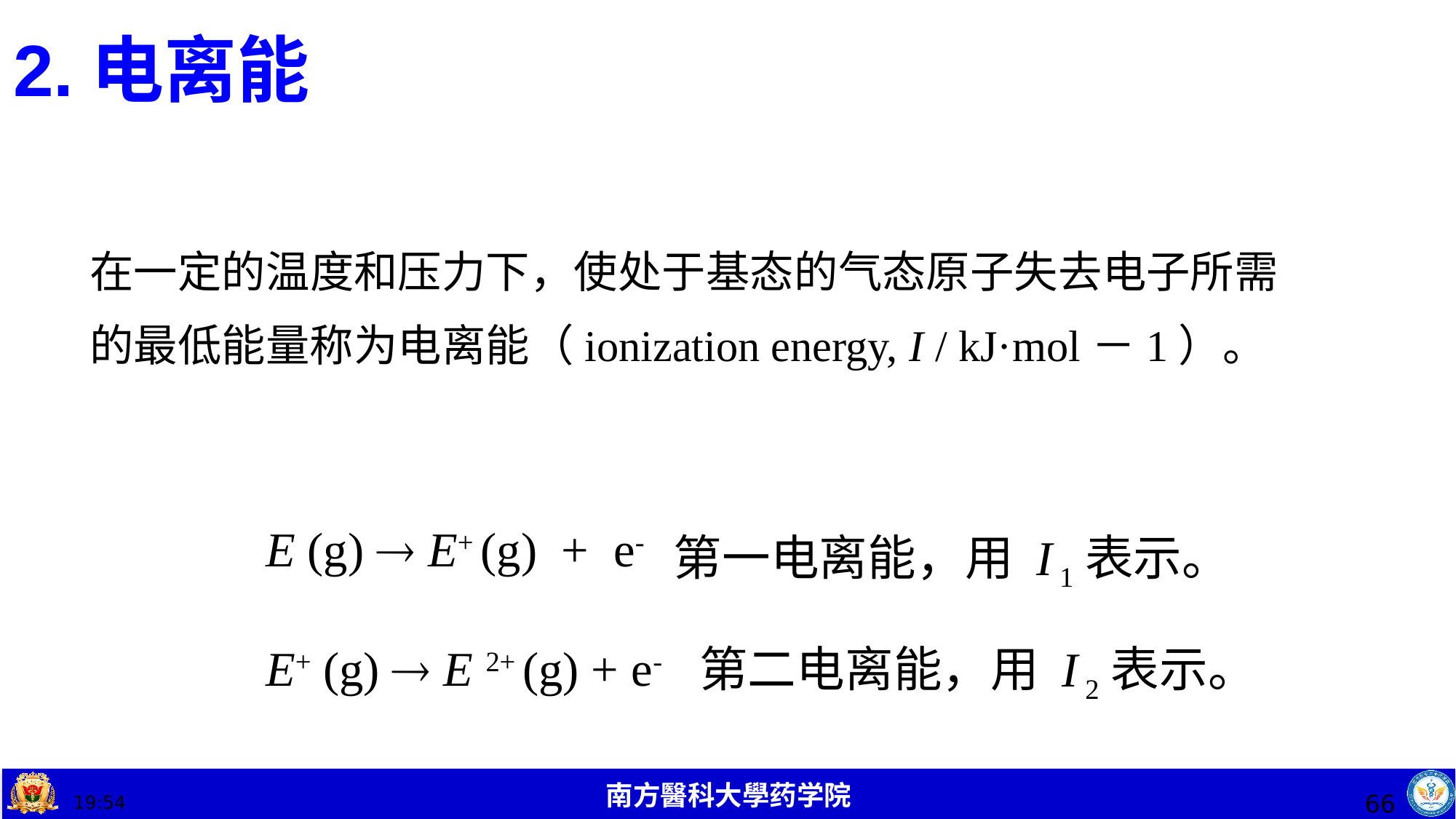

# 2.电离能
在一定的温度和压力下，使处于基态的气态原子失去电子所需的最低能量称为电离能（ionization energy, I / kJ·mol－1）。
E (g) → E+ (g)  +  e-
第一电离能，用 I 1表示。
E+ (g) → E 2+ (g) + e-
第二电离能，用 I 2表示。
66
19:54